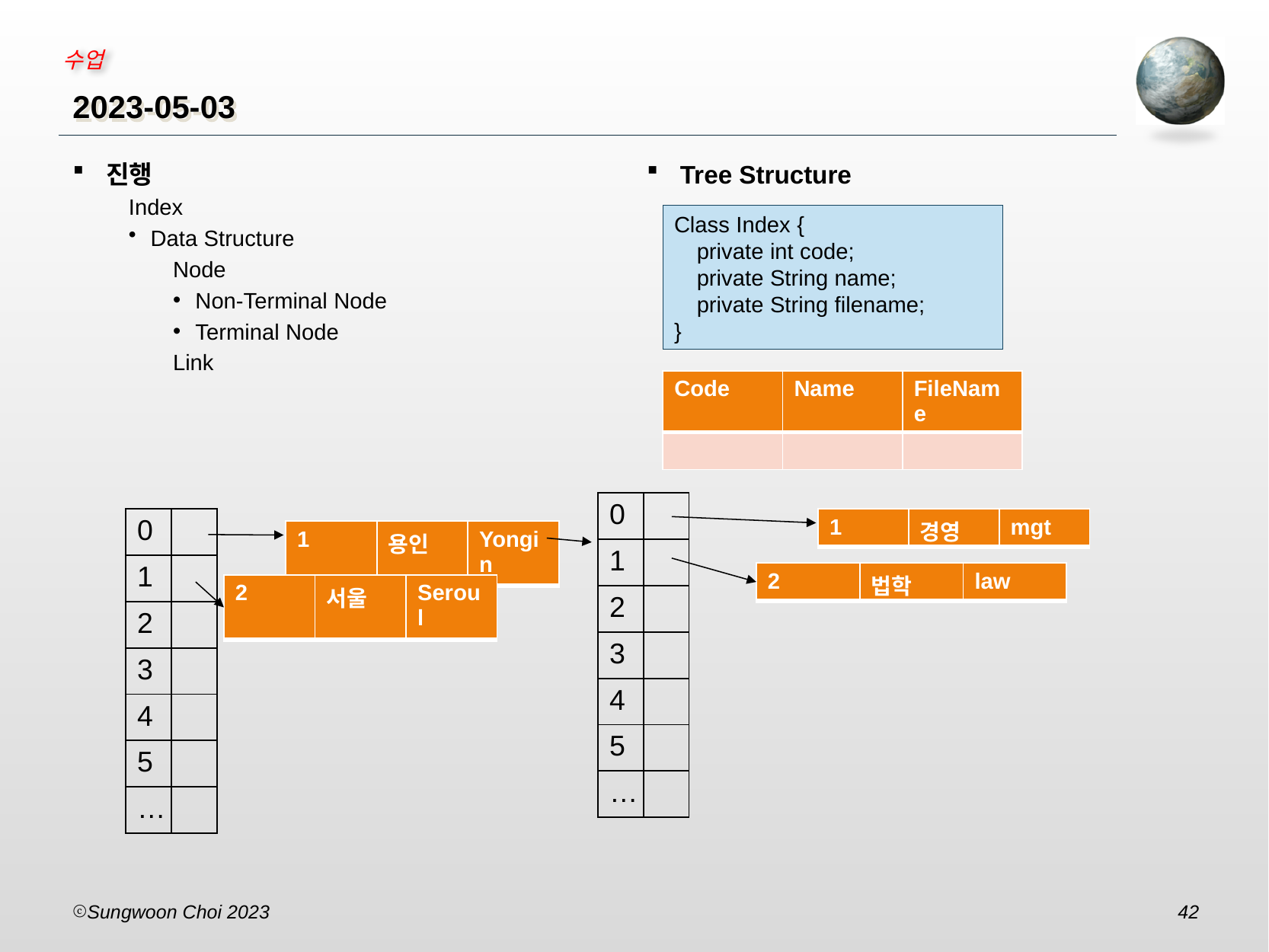

# 2023-05-03
Tree Structure

진행
Index
Data Structure
Node
Non-Terminal Node
Terminal Node
Link
Class Index {
	private int code;
	private String name;
	private String filename;
}
| Code | Name | FileName |
| --- | --- | --- |
|  |  |  |
| 0 |  |
| --- | --- |
| 1 |  |
| 2 |  |
| 3 |  |
| 4 |  |
| 5 |  |
| … |  |
| 0 |  |
| --- | --- |
| 1 |  |
| 2 |  |
| 3 |  |
| 4 |  |
| 5 |  |
| … |  |
| 1 | 경영 | mgt |
| --- | --- | --- |
| 1 | 용인 | Yongin |
| --- | --- | --- |
| 2 | 법학 | law |
| --- | --- | --- |
| 2 | 서울 | Seroul |
| --- | --- | --- |
Sungwoon Choi 2023
42